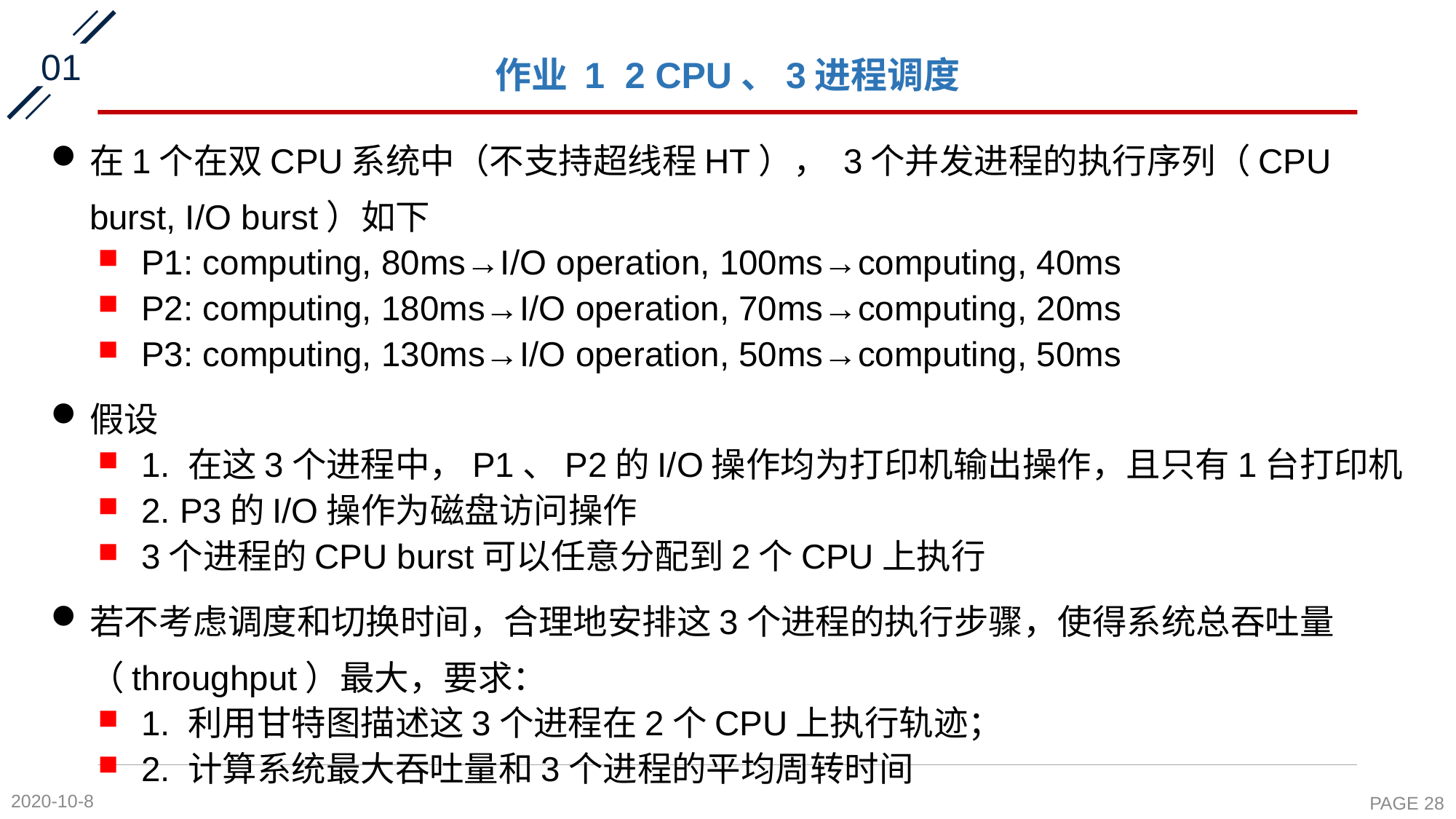

01
# 作业 1  2 CPU、3进程调度
在1个在双CPU系统中（不支持超线程HT）， 3个并发进程的执行序列（CPU burst, I/O burst）如下
P1: computing, 80ms→I/O operation, 100ms→computing, 40ms
P2: computing, 180ms→I/O operation, 70ms→computing, 20ms
P3: computing, 130ms→I/O operation, 50ms→computing, 50ms
假设
1. 在这3个进程中，P1、P2的I/O操作均为打印机输出操作，且只有1台打印机
2. P3的I/O操作为磁盘访问操作
3个进程的CPU burst可以任意分配到2个CPU上执行
若不考虑调度和切换时间，合理地安排这3个进程的执行步骤，使得系统总吞吐量（throughput）最大，要求：
1. 利用甘特图描述这3个进程在2个CPU上执行轨迹；
2. 计算系统最大吞吐量和3个进程的平均周转时间

2020-10-8
PAGE 28